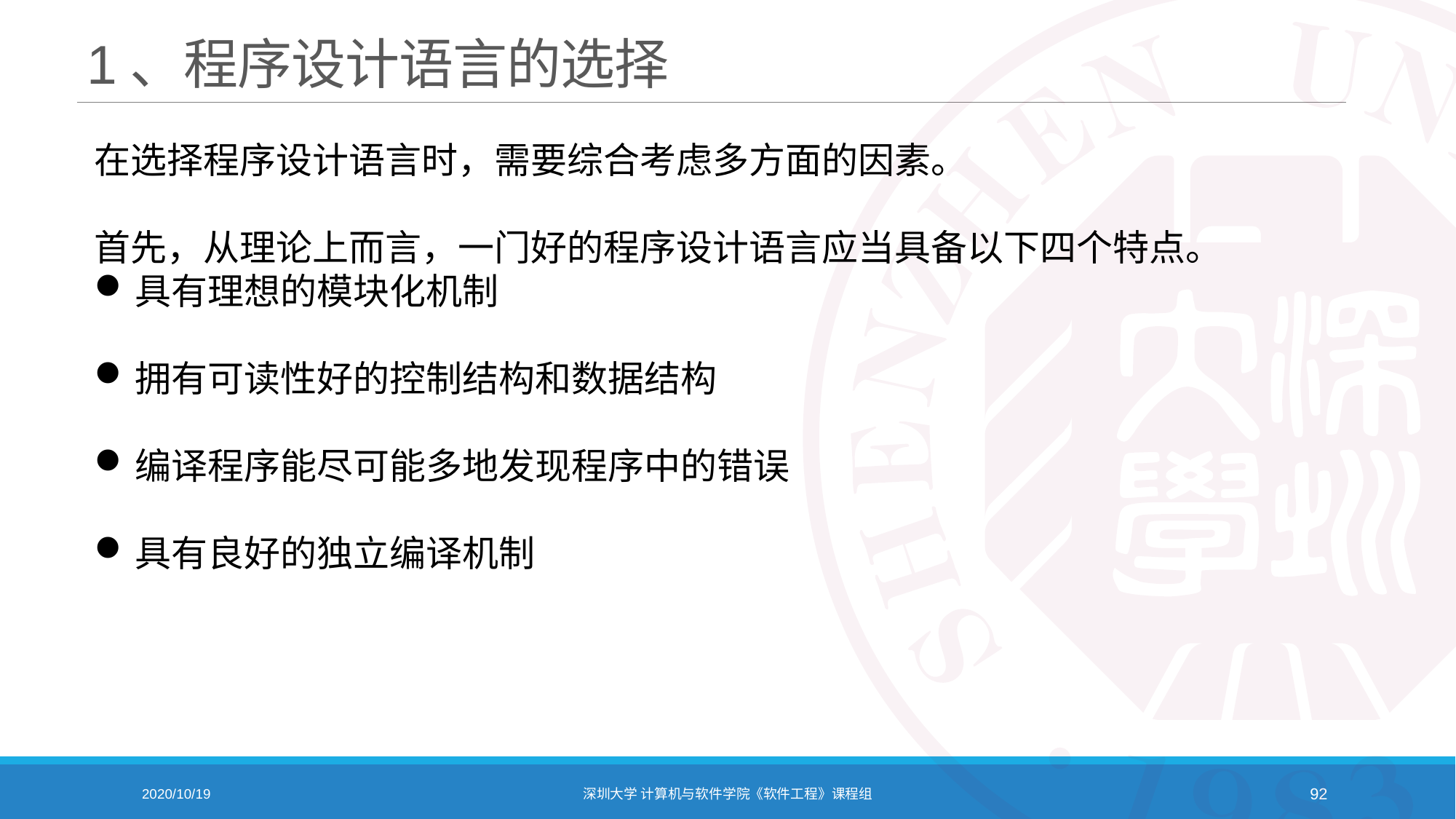

# 1、程序设计语言的选择
在选择程序设计语言时，需要综合考虑多方面的因素。

首先，从理论上而言，一门好的程序设计语言应当具备以下四个特点。
具有理想的模块化机制

拥有可读性好的控制结构和数据结构

编译程序能尽可能多地发现程序中的错误

具有良好的独立编译机制

2020/10/19
深圳大学 计算机与软件学院《软件工程》课程组
92